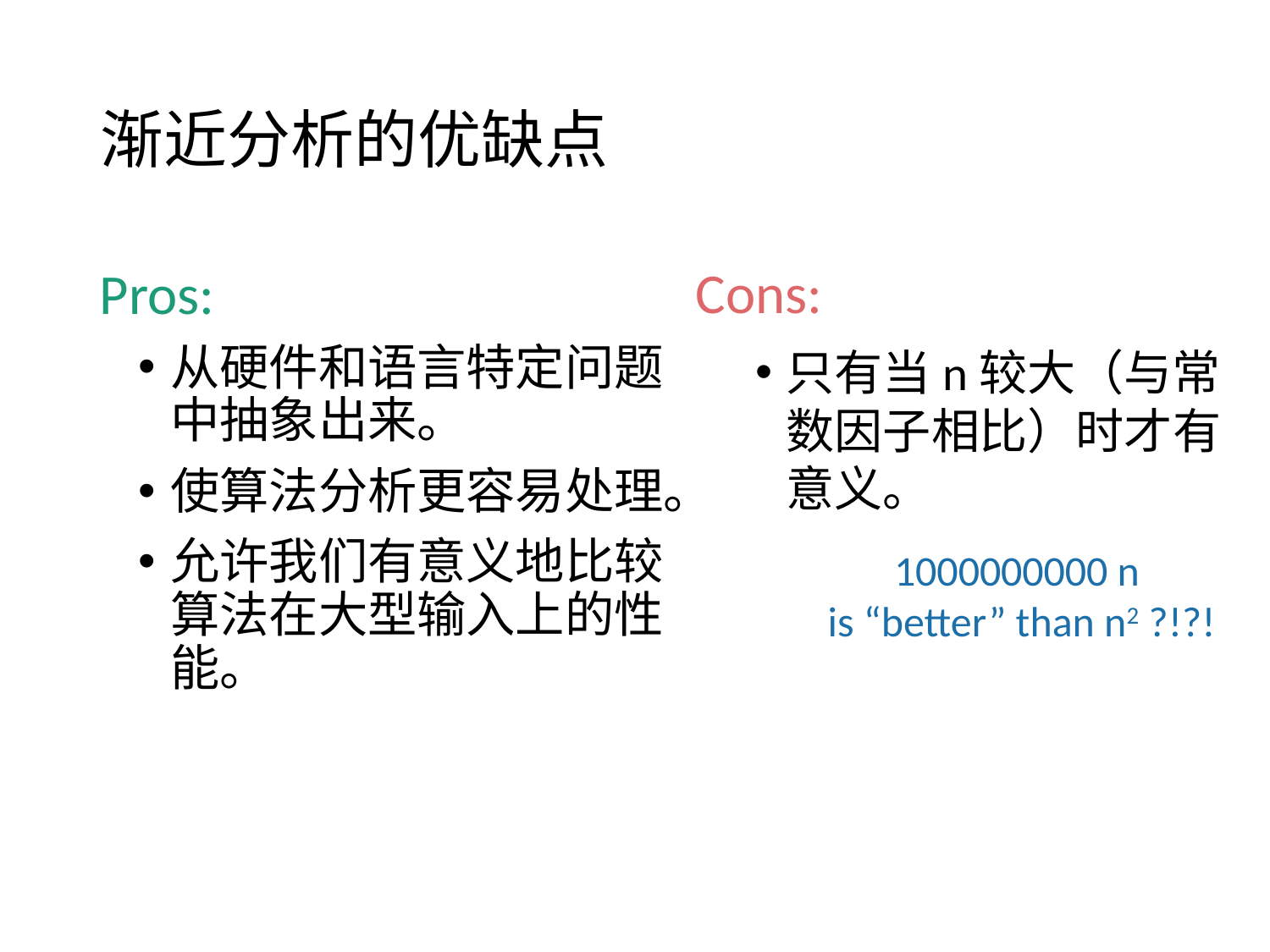

# 渐近分析的优缺点
Cons:
Pros:
从硬件和语言特定问题中抽象出来。
使算法分析更容易处理。
允许我们有意义地比较算法在大型输入上的性能。
只有当n较大（与常数因子相比）时才有意义。
1000000000 n
is “better” than n2 ?!?!